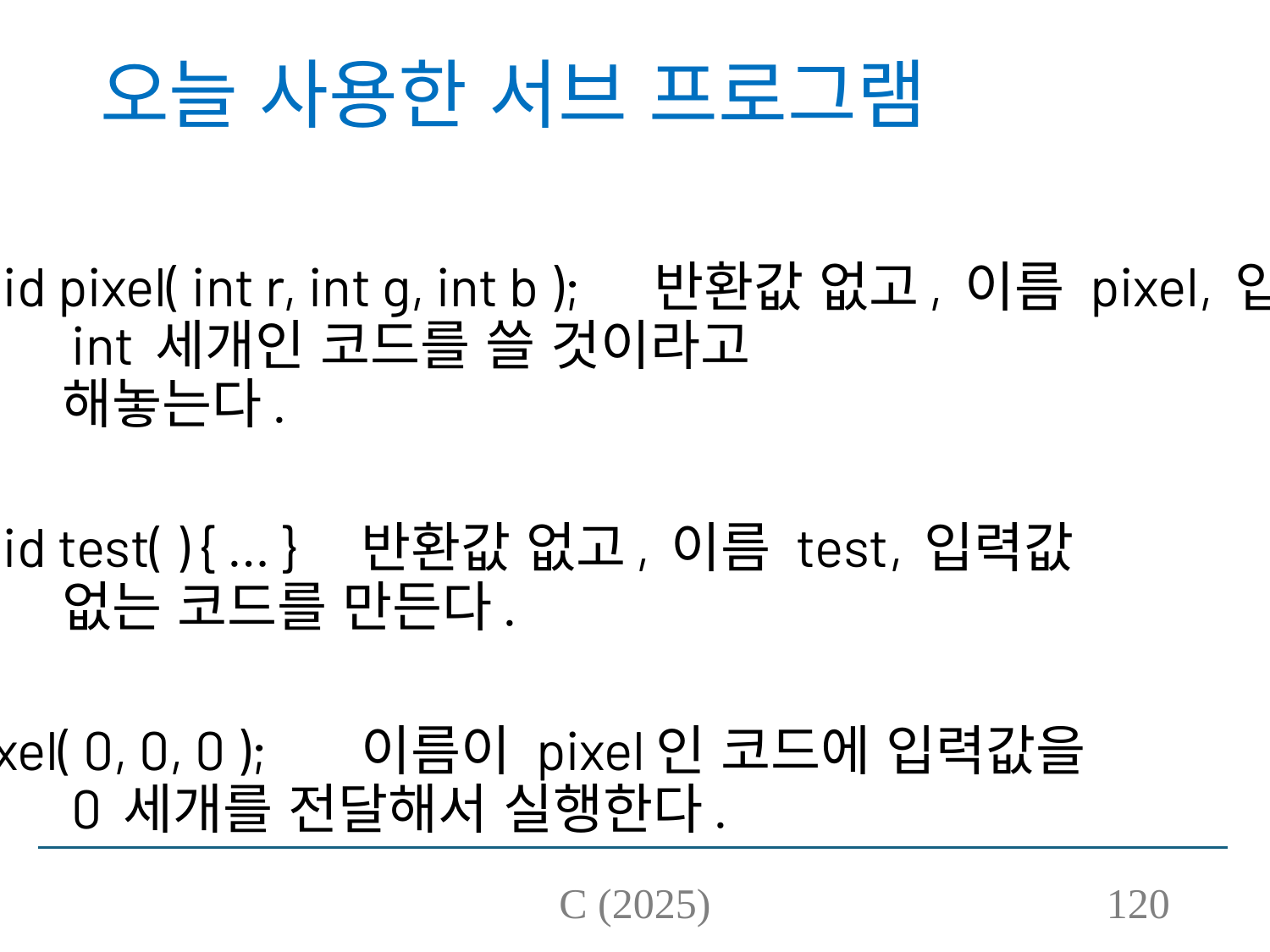

# 오늘 사용한 서브 프로그램
void pixel( int r, int g, int b );	 반환값 없고, 이름 pixel, 입력값
						 int 세개인 코드를 쓸 것이라고
						 해놓는다.

void test( ) { … } 			 반환값 없고, 이름 test, 입력값
						 없는 코드를 만든다.

pixel( 0, 0, 0 );				 이름이 pixel인 코드에 입력값을
						 0 세개를 전달해서 실행한다.
C (2025)
120